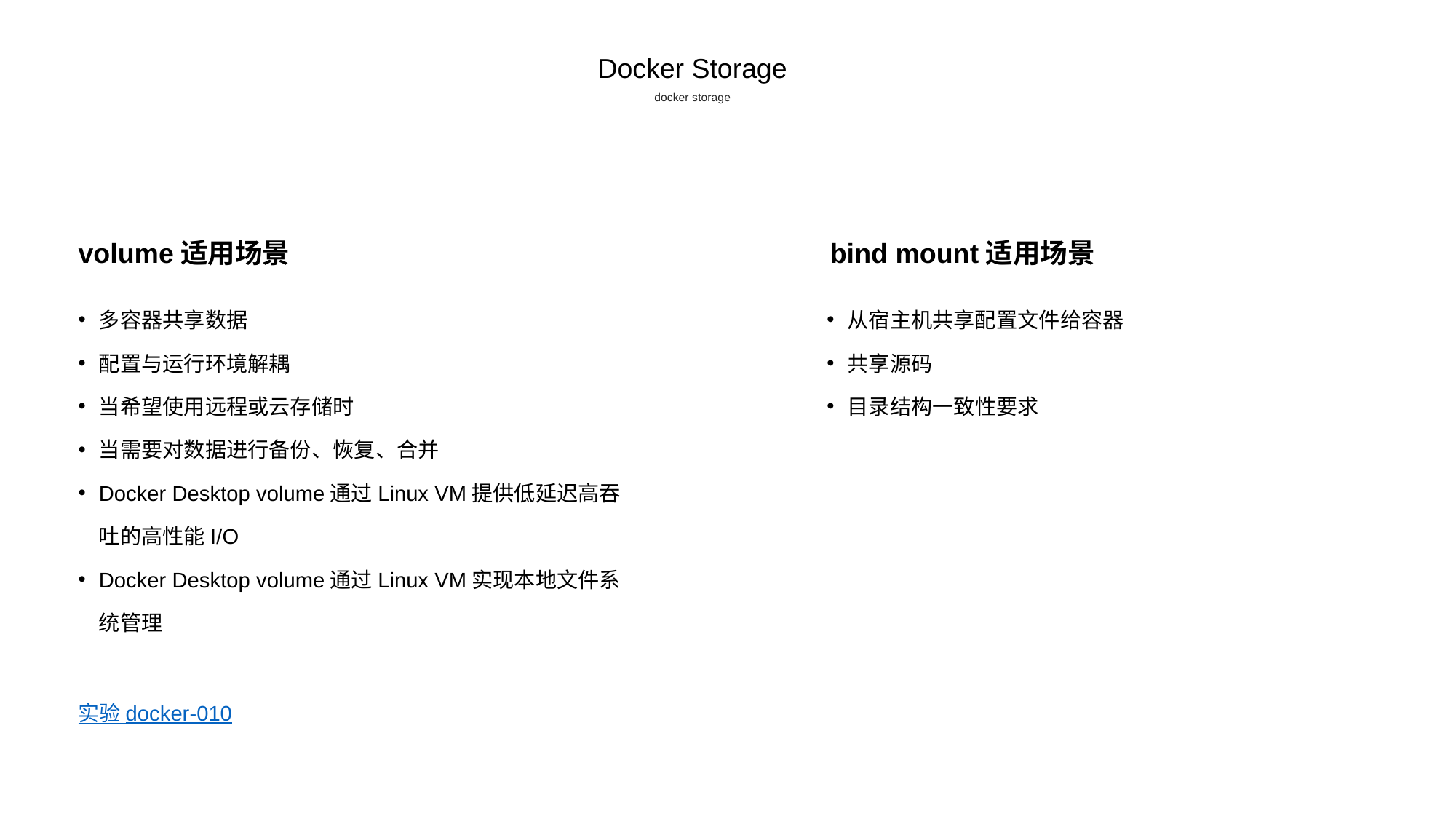

Docker Storage

docker storage
volume适用场景
bind mount适用场景
多容器共享数据
配置与运行环境解耦
当希望使用远程或云存储时
当需要对数据进行备份、恢复、合并
Docker Desktop volume通过Linux VM提供低延迟高吞吐的高性能I/O
Docker Desktop volume通过Linux VM实现本地文件系统管理

实验 docker-010
从宿主机共享配置文件给容器
共享源码
目录结构一致性要求